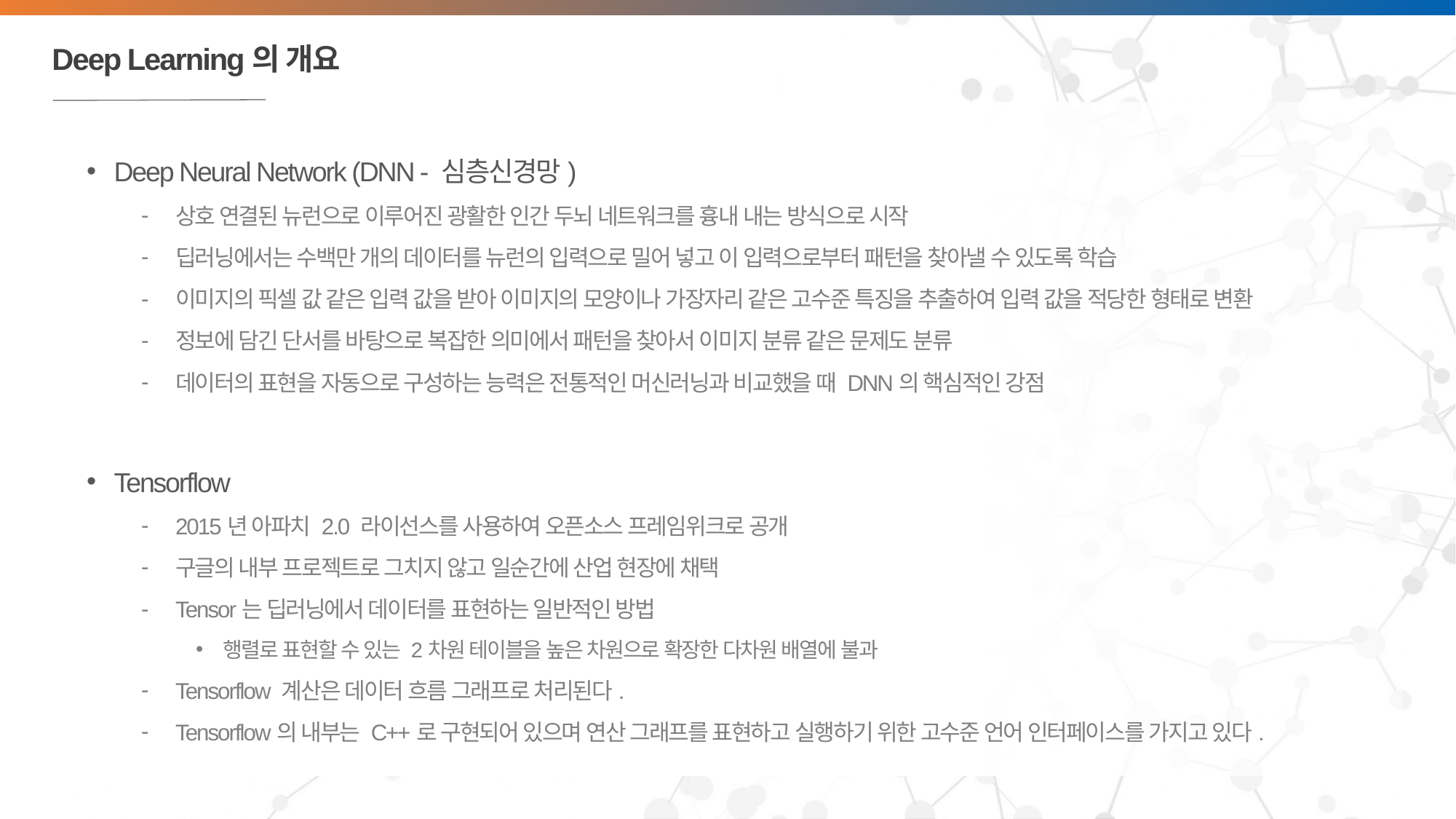

# Deep Learning의 개요

Deep Neural Network (DNN - 심층신경망)
상호 연결된 뉴런으로 이루어진 광활한 인간 두뇌 네트워크를 흉내 내는 방식으로 시작
딥러닝에서는 수백만 개의 데이터를 뉴런의 입력으로 밀어 넣고 이 입력으로부터 패턴을 찾아낼 수 있도록 학습
이미지의 픽셀 값 같은 입력 값을 받아 이미지의 모양이나 가장자리 같은 고수준 특징을 추출하여 입력 값을 적당한 형태로 변환
정보에 담긴 단서를 바탕으로 복잡한 의미에서 패턴을 찾아서 이미지 분류 같은 문제도 분류
데이터의 표현을 자동으로 구성하는 능력은 전통적인 머신러닝과 비교했을 때 DNN의 핵심적인 강점

Tensorflow
2015년 아파치 2.0 라이선스를 사용하여 오픈소스 프레임위크로 공개
구글의 내부 프로젝트로 그치지 않고 일순간에 산업 현장에 채택
Tensor는 딥러닝에서 데이터를 표현하는 일반적인 방법
행렬로 표현할 수 있는 2차원 테이블을 높은 차원으로 확장한 다차원 배열에 불과
Tensorflow 계산은 데이터 흐름 그래프로 처리된다.
Tensorflow의 내부는 C++로 구현되어 있으며 연산 그래프를 표현하고 실행하기 위한 고수준 언어 인터페이스를 가지고 있다.